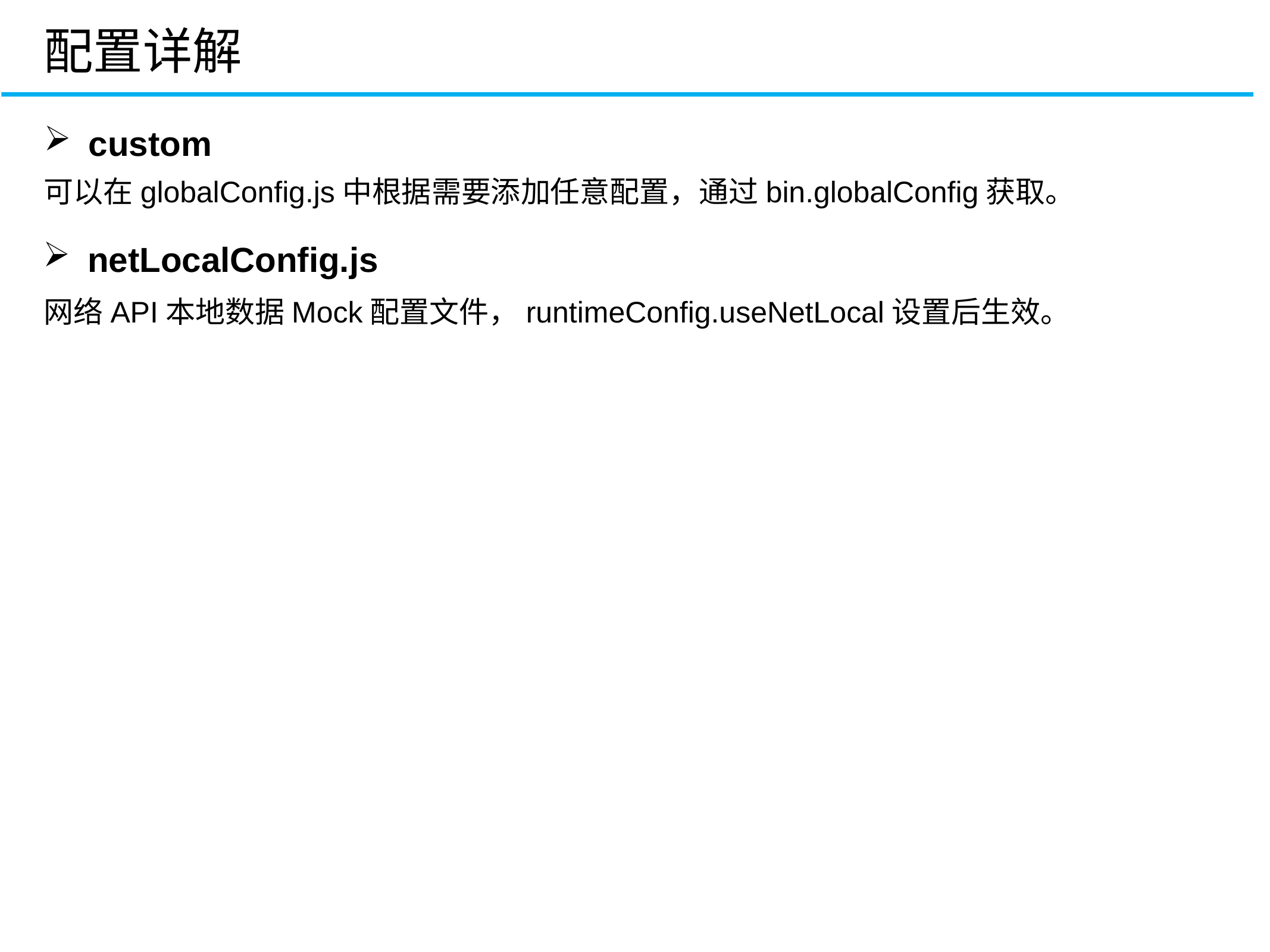

配置详解

custom
可以在globalConfig.js中根据需要添加任意配置，通过bin.globalConfig获取。
CONTROLLER
VIEW
netLocalConfig.js
网络API本地数据Mock配置文件，runtimeConfig.useNetLocal设置后生效。